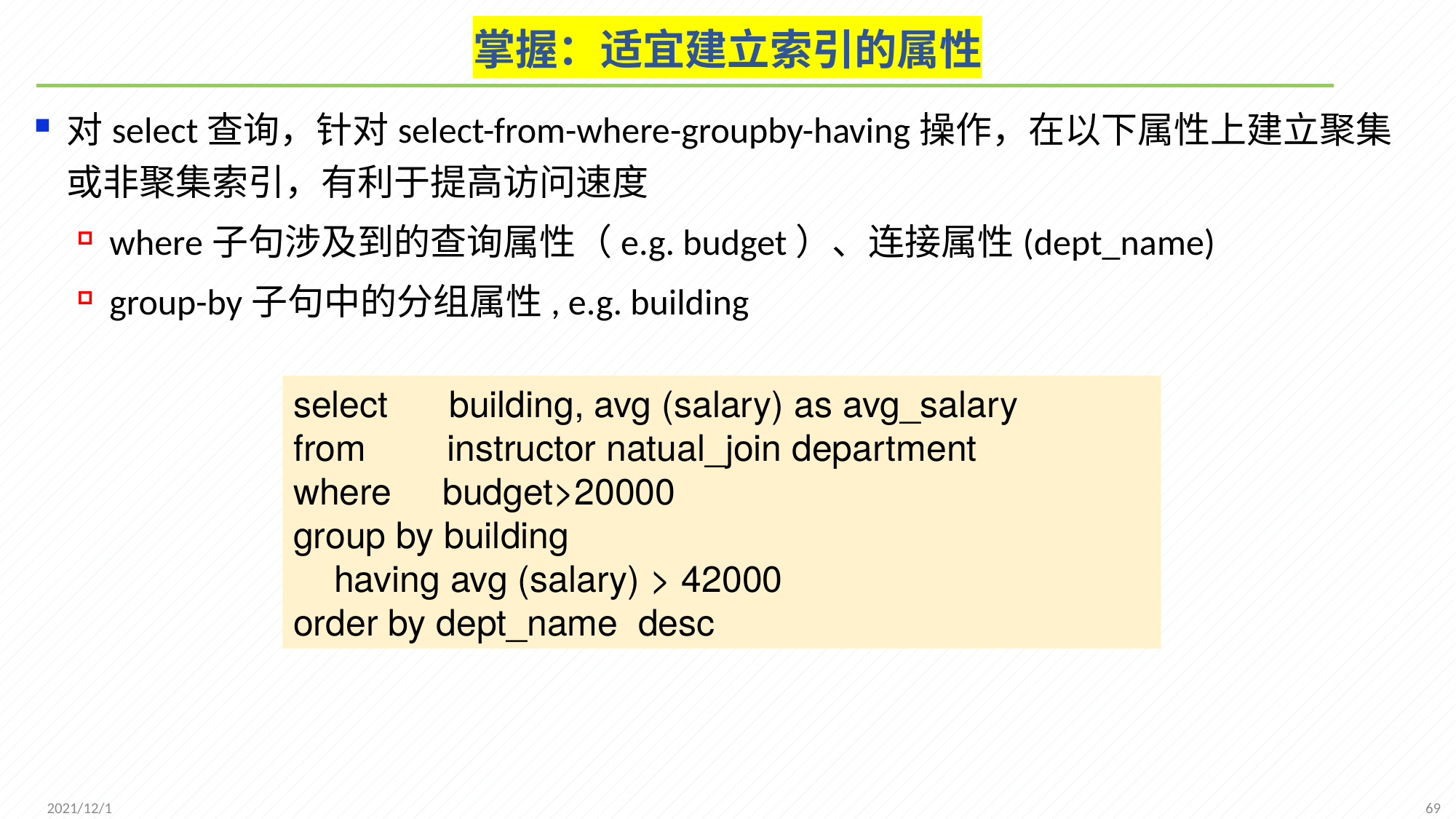

# 掌握：适宜建立索引的属性
对select查询，针对select-from-where-groupby-having操作，在以下属性上建立聚集或非聚集索引，有利于提高访问速度
where子句涉及到的查询属性（e.g. budget）、连接属性(dept_name)
group-by子句中的分组属性, e.g. building

select      building, avg (salary) as avg_salary
from        instructor natual_join department
where     budget>20000
group by building
    having avg (salary) > 42000
order by dept_name  desc
69
2021/12/1